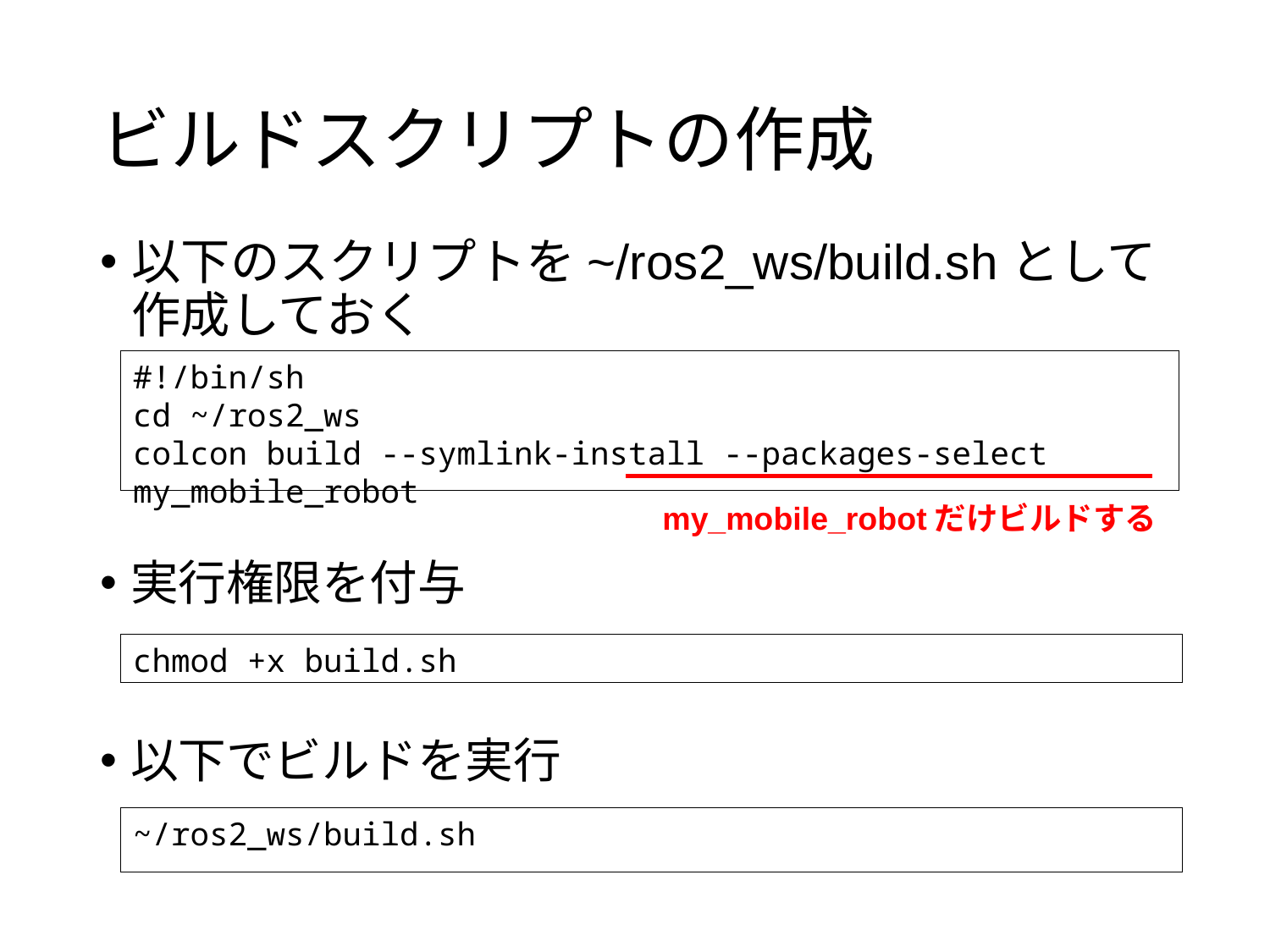

# ビルドスクリプトの作成
以下のスクリプトを~/ros2_ws/build.shとして作成しておく
#!/bin/sh
cd ~/ros2_ws
colcon build --symlink-install --packages-select my_mobile_robot
my_mobile_robotだけビルドする
実行権限を付与
chmod +x build.sh
以下でビルドを実行
~/ros2_ws/build.sh